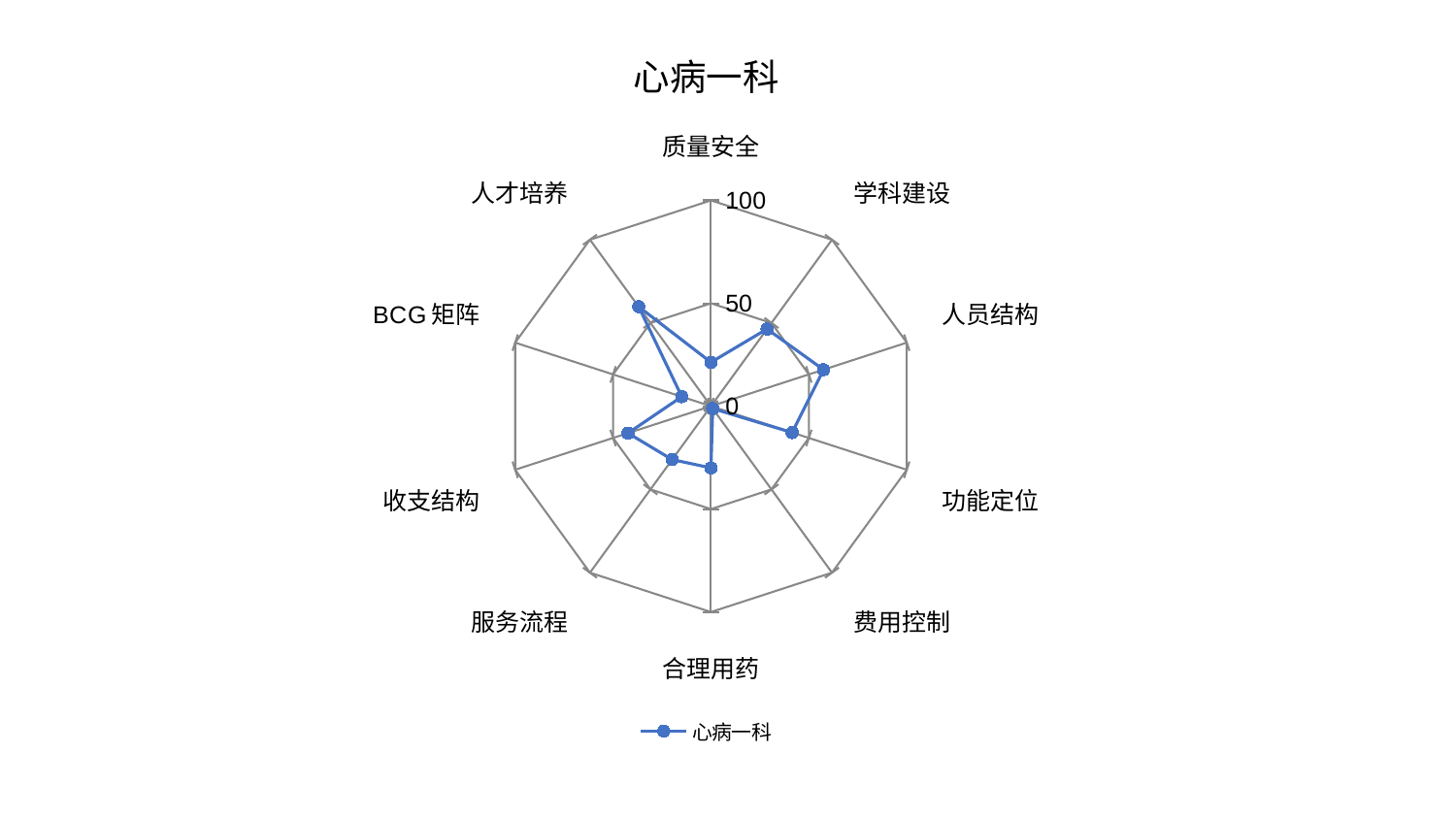

### Chart: 心病一科

| Category | 心病一科 |
|---|---|
| 质量安全 | 21.331472641342216 |
| 学科建设 | 46.3606600198347 |
| 人员结构 | 57.461724483840506 |
| 功能定位 | 41.469498625972925 |
| 费用控制 | 1.4491842214882773 |
| 合理用药 | 30.00696823799408 |
| 服务流程 | 32.074732328331265 |
| 收支结构 | 42.35886147975553 |
| BCG矩阵 | 14.919356023785422 |
| 人才培养 | 59.76143002475288 |
146